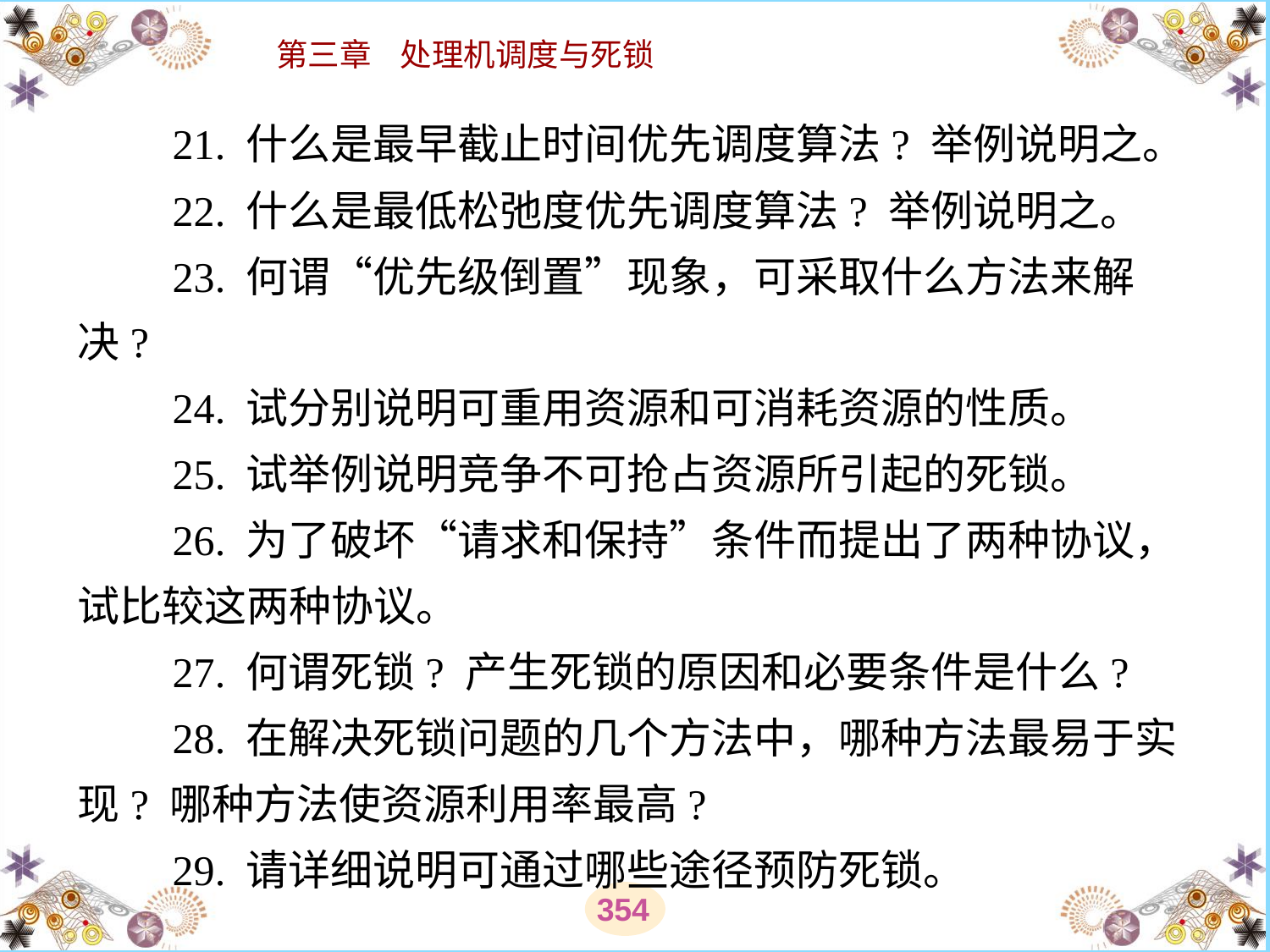

# 21. 什么是最早截止时间优先调度算法? 举例说明之。 　　22. 什么是最低松弛度优先调度算法? 举例说明之。 　　23. 何谓“优先级倒置”现象，可采取什么方法来解决? 　　24. 试分别说明可重用资源和可消耗资源的性质。 　　25. 试举例说明竞争不可抢占资源所引起的死锁。 　　26. 为了破坏“请求和保持”条件而提出了两种协议，试比较这两种协议。 　　27. 何谓死锁? 产生死锁的原因和必要条件是什么? 　　28. 在解决死锁问题的几个方法中，哪种方法最易于实现? 哪种方法使资源利用率最高? 　　29. 请详细说明可通过哪些途径预防死锁。